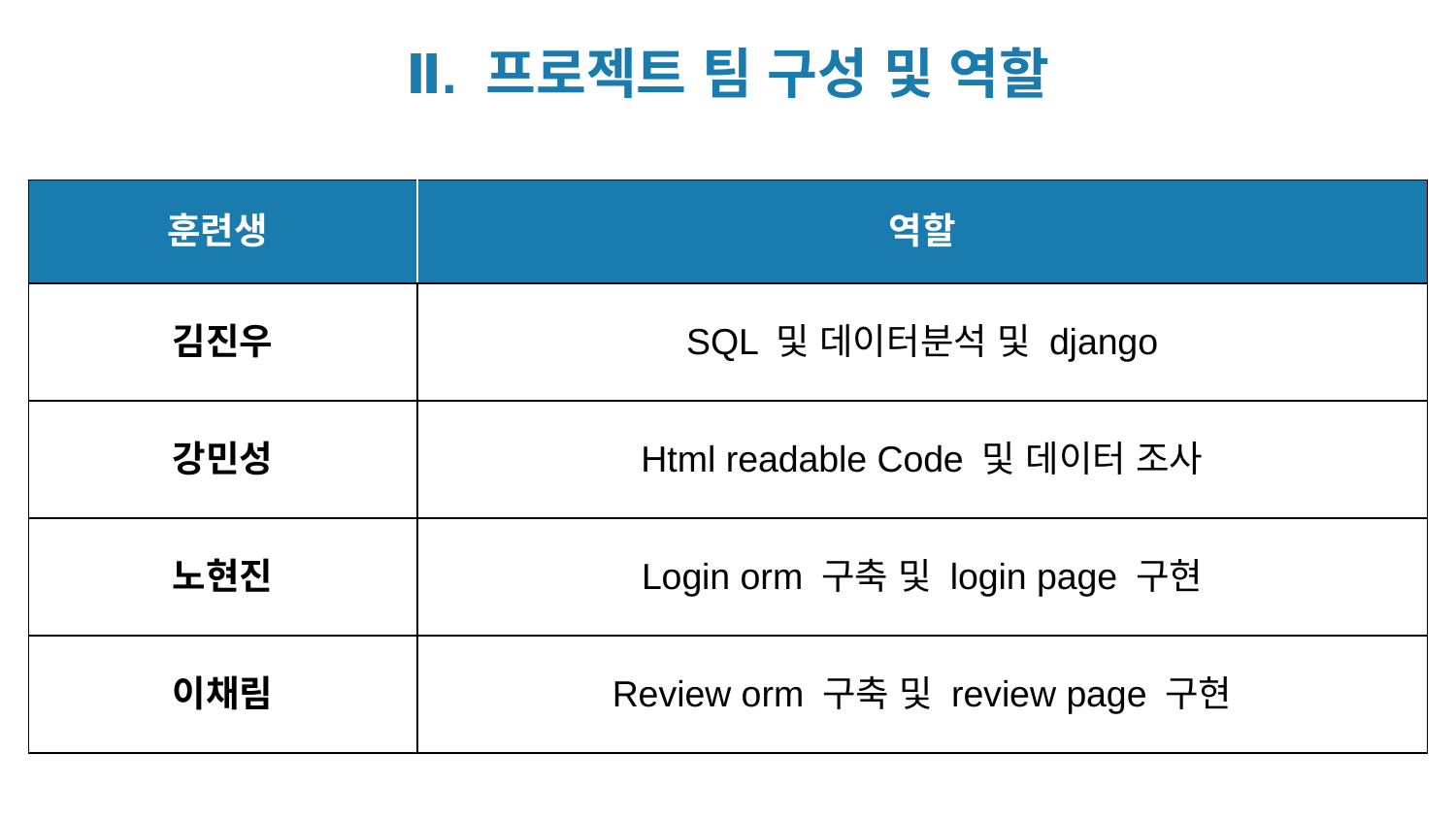

Ⅱ. 프로젝트 팀 구성 및 역할
| 훈련생 | 역할 |
| --- | --- |
| 김진우 | SQL 및 데이터분석 및 django |
| 강민성 | Html readable Code 및 데이터 조사 |
| 노현진 | Login orm 구축 및 login page 구현 |
| 이채림 | Review orm 구축 및 review page 구현 |